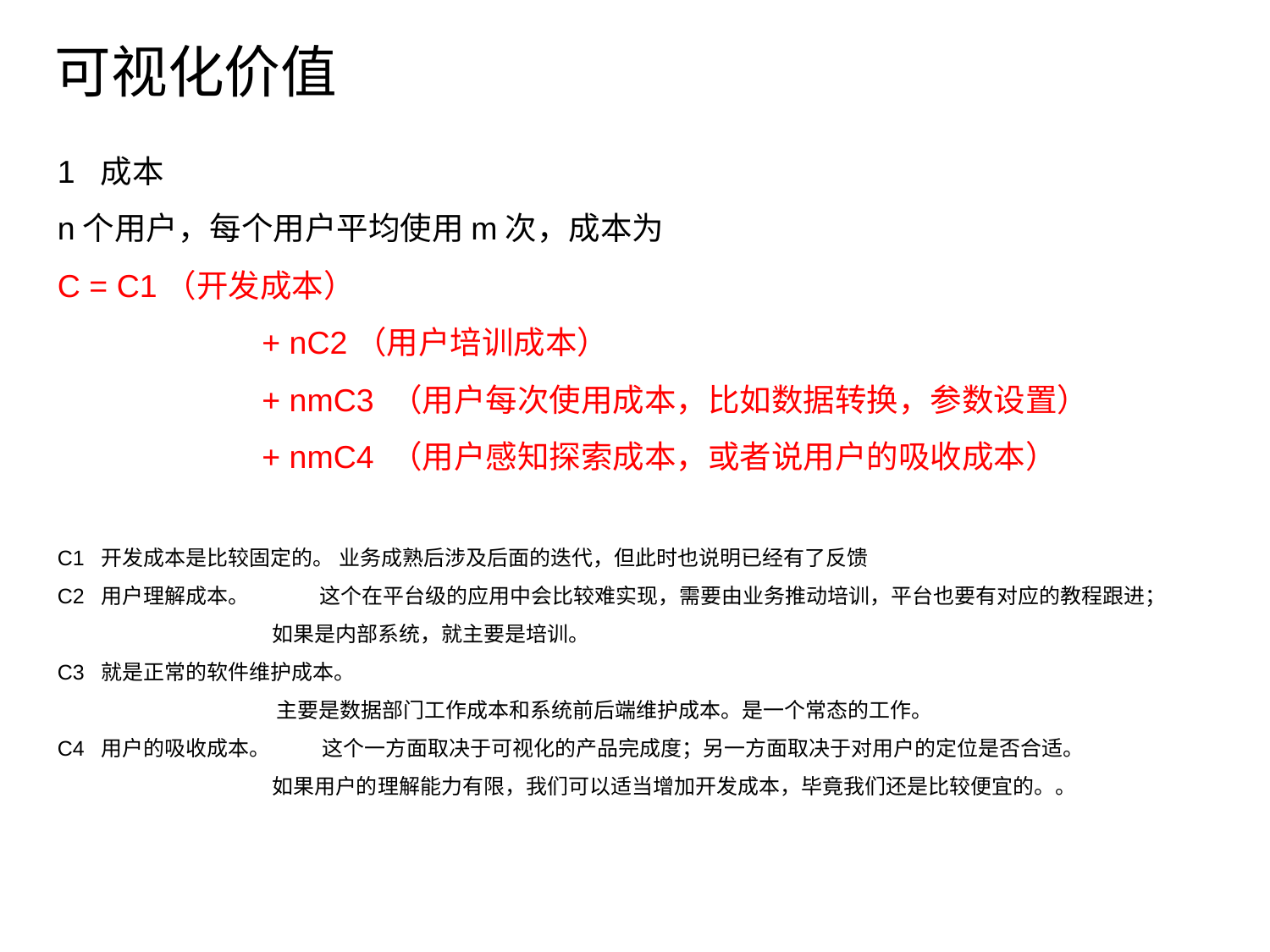

# 可视化价值
1  成本
n个用户，每个用户平均使用m次，成本为
C = C1（开发成本）
                       + nC2（用户培训成本）
                       + nmC3 （用户每次使用成本，比如数据转换，参数设置）
                       + nmC4 （用户感知探索成本，或者说用户的吸收成本）

C1  开发成本是比较固定的。 业务成熟后涉及后面的迭代，但此时也说明已经有了反馈
C2  用户理解成本。               这个在平台级的应用中会比较难实现，需要由业务推动培训，平台也要有对应的教程跟进；
                                             如果是内部系统，就主要是培训。
C3  就是正常的软件维护成本。
                                              主要是数据部门工作成本和系统前后端维护成本。是一个常态的工作。
C4  用户的吸收成本。           这个一方面取决于可视化的产品完成度；另一方面取决于对用户的定位是否合适。
                                             如果用户的理解能力有限，我们可以适当增加开发成本，毕竟我们还是比较便宜的。。